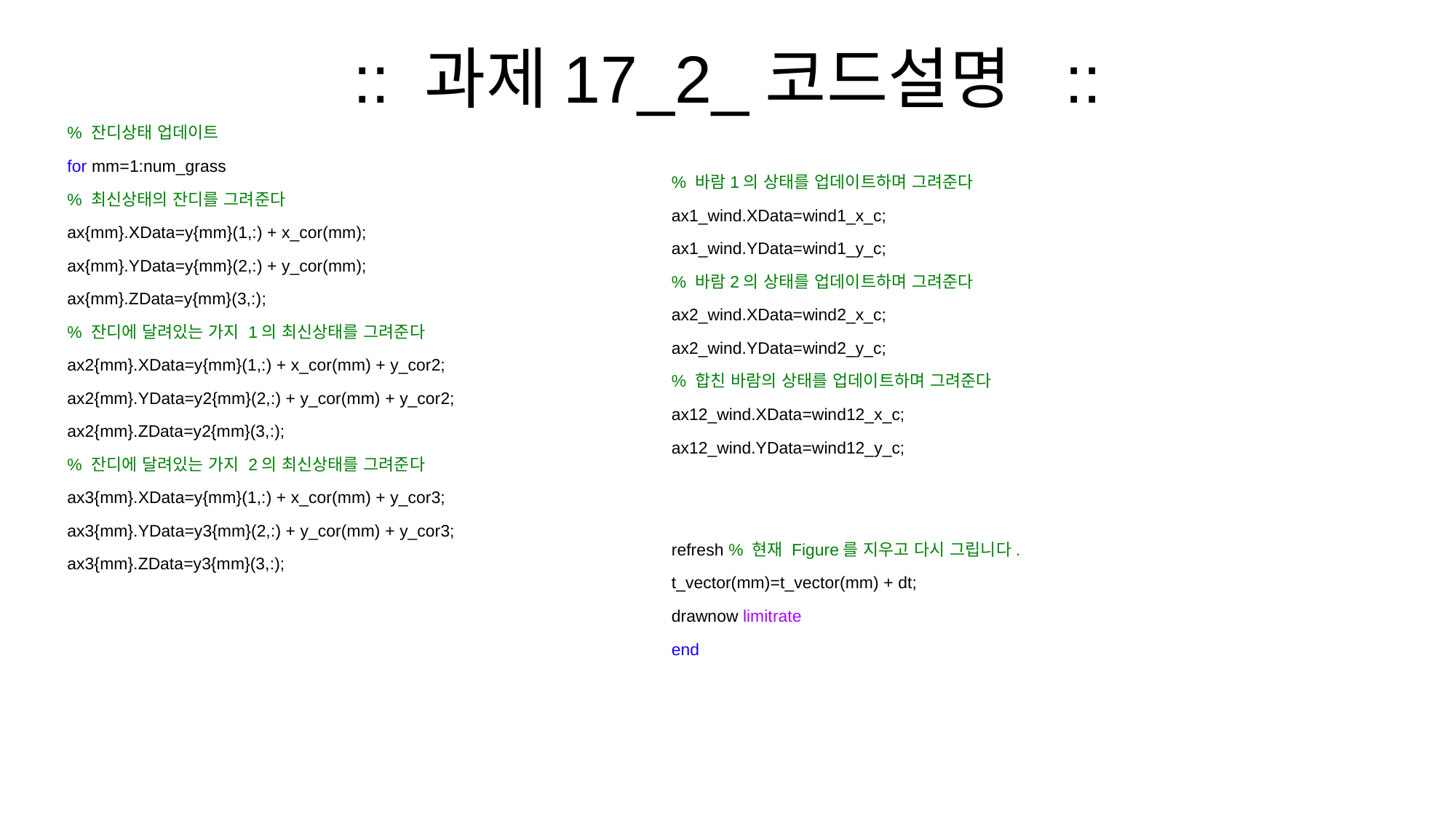

# :: 과제17_2_코드설명  ::
% 잔디상태 업데이트
for mm=1:num_grass
% 최신상태의 잔디를 그려준다
ax{mm}.XData=y{mm}(1,:) + x_cor(mm);
ax{mm}.YData=y{mm}(2,:) + y_cor(mm);
ax{mm}.ZData=y{mm}(3,:);
% 잔디에 달려있는 가지 1의 최신상태를 그려준다
ax2{mm}.XData=y{mm}(1,:) + x_cor(mm) + y_cor2;
ax2{mm}.YData=y2{mm}(2,:) + y_cor(mm) + y_cor2;
ax2{mm}.ZData=y2{mm}(3,:);
% 잔디에 달려있는 가지 2의 최신상태를 그려준다
ax3{mm}.XData=y{mm}(1,:) + x_cor(mm) + y_cor3;
ax3{mm}.YData=y3{mm}(2,:) + y_cor(mm) + y_cor3;
ax3{mm}.ZData=y3{mm}(3,:);
% 바람1의 상태를 업데이트하며 그려준다
ax1_wind.XData=wind1_x_c;
ax1_wind.YData=wind1_y_c;
% 바람2의 상태를 업데이트하며 그려준다
ax2_wind.XData=wind2_x_c;
ax2_wind.YData=wind2_y_c;
% 합친 바람의 상태를 업데이트하며 그려준다
ax12_wind.XData=wind12_x_c;
ax12_wind.YData=wind12_y_c;

refresh % 현재 Figure를 지우고 다시 그립니다.
t_vector(mm)=t_vector(mm) + dt;
drawnow limitrate
end